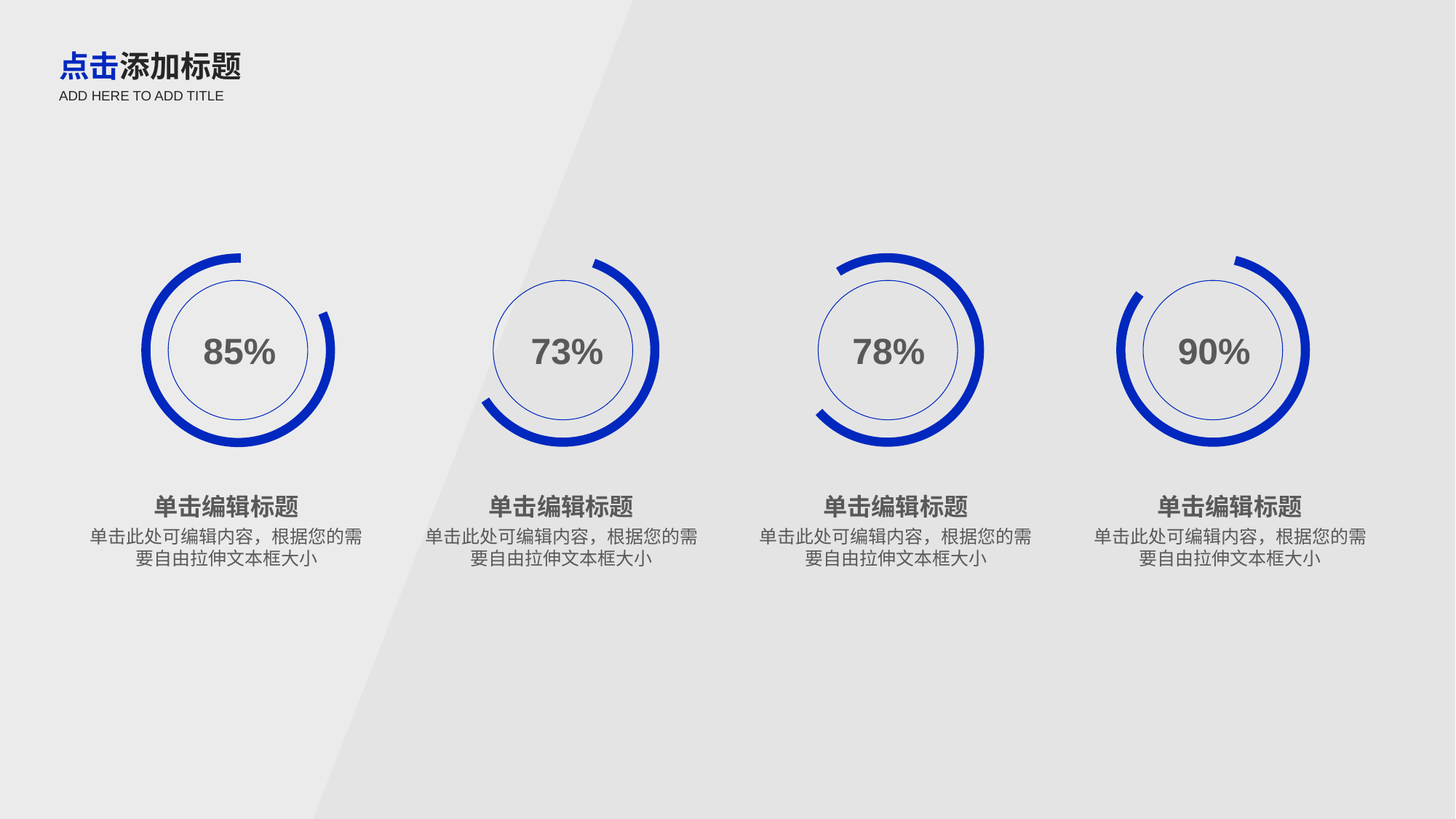

点击添加标题
ADD HERE TO ADD TITLE

85%
73%
90%
78%
单击编辑标题
单击编辑标题
单击编辑标题
单击编辑标题
单击此处可编辑内容，根据您的需要自由拉伸文本框大小
单击此处可编辑内容，根据您的需要自由拉伸文本框大小
单击此处可编辑内容，根据您的需要自由拉伸文本框大小
单击此处可编辑内容，根据您的需要自由拉伸文本框大小